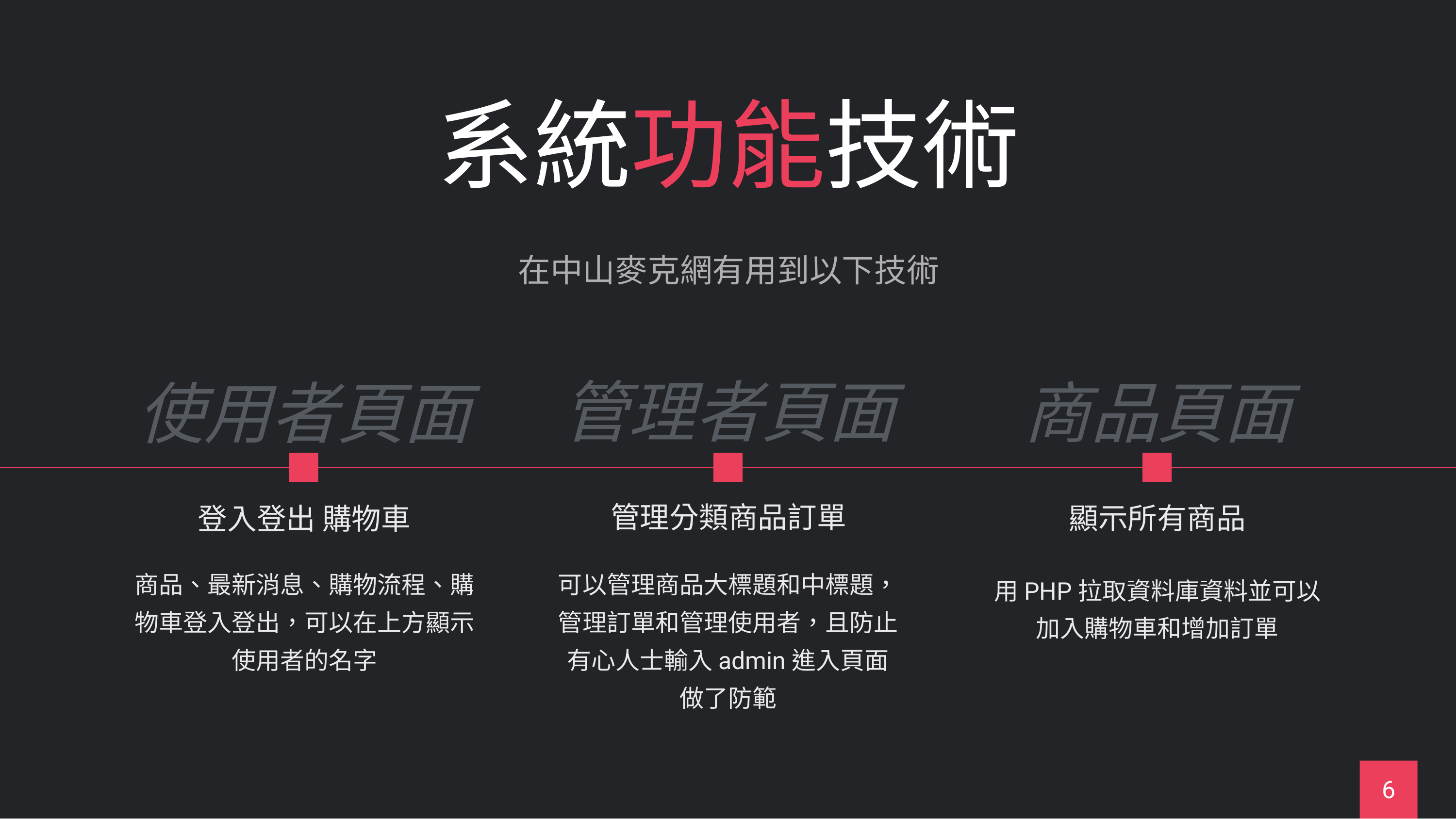

系統功能技術
在中山麥克網有用到以下技術
管理者頁面
商品頁面
使用者頁面
管理分類商品訂單
顯示所有商品
登入登出 購物車
商品、最新消息、購物流程、購物車登入登出，可以在上方顯示使用者的名字
可以管理商品大標題和中標題，管理訂單和管理使用者，且防止有心人士輸入admin進入頁面做了防範
用PHP拉取資料庫資料並可以加入購物車和增加訂單
6